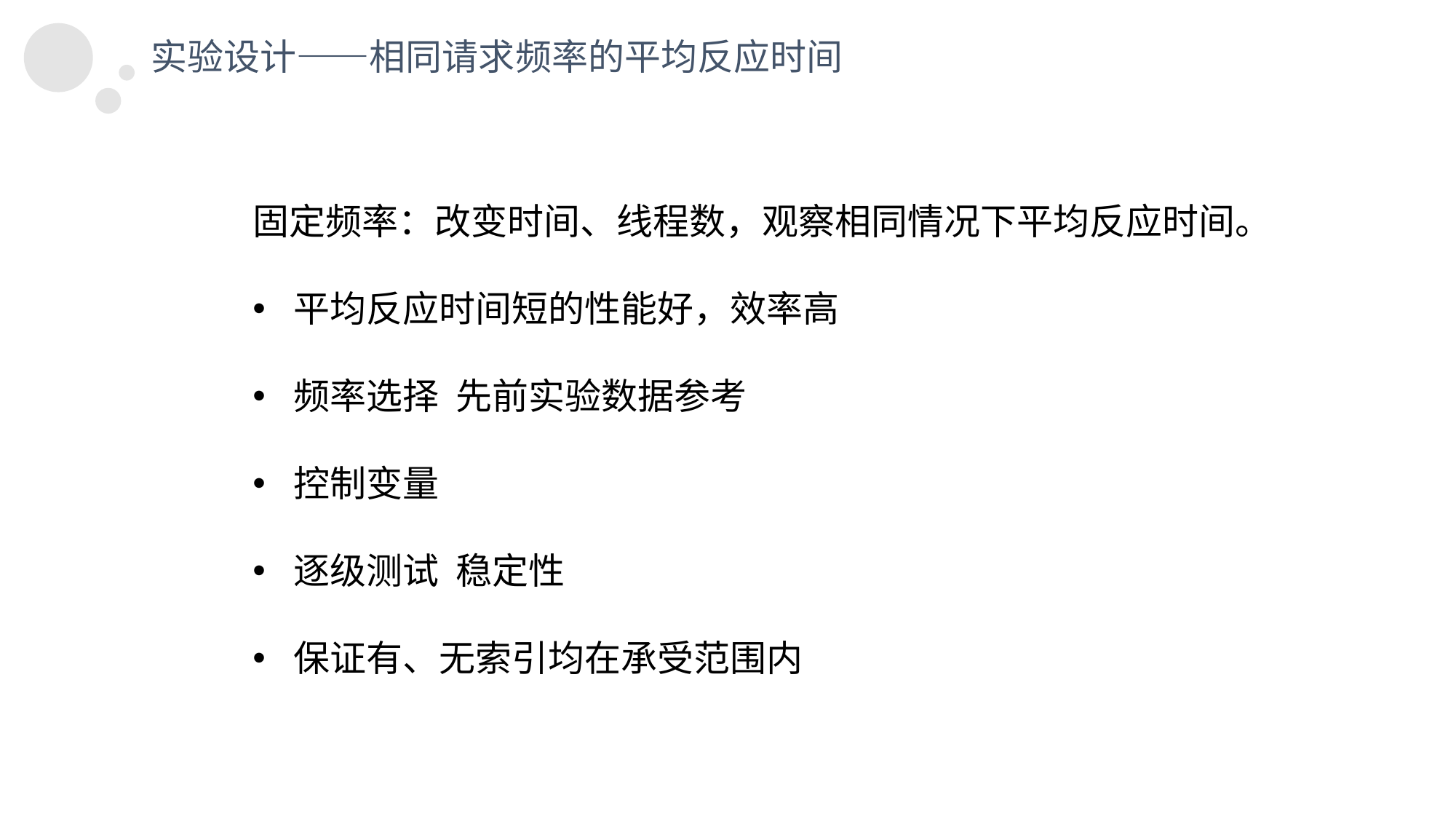

实验设计——相同请求频率的平均反应时间

固定频率：改变时间、线程数，观察相同情况下平均反应时间。

平均反应时间短的性能好，效率高

频率选择  先前实验数据参考

控制变量

逐级测试  稳定性

保证有、无索引均在承受范围内